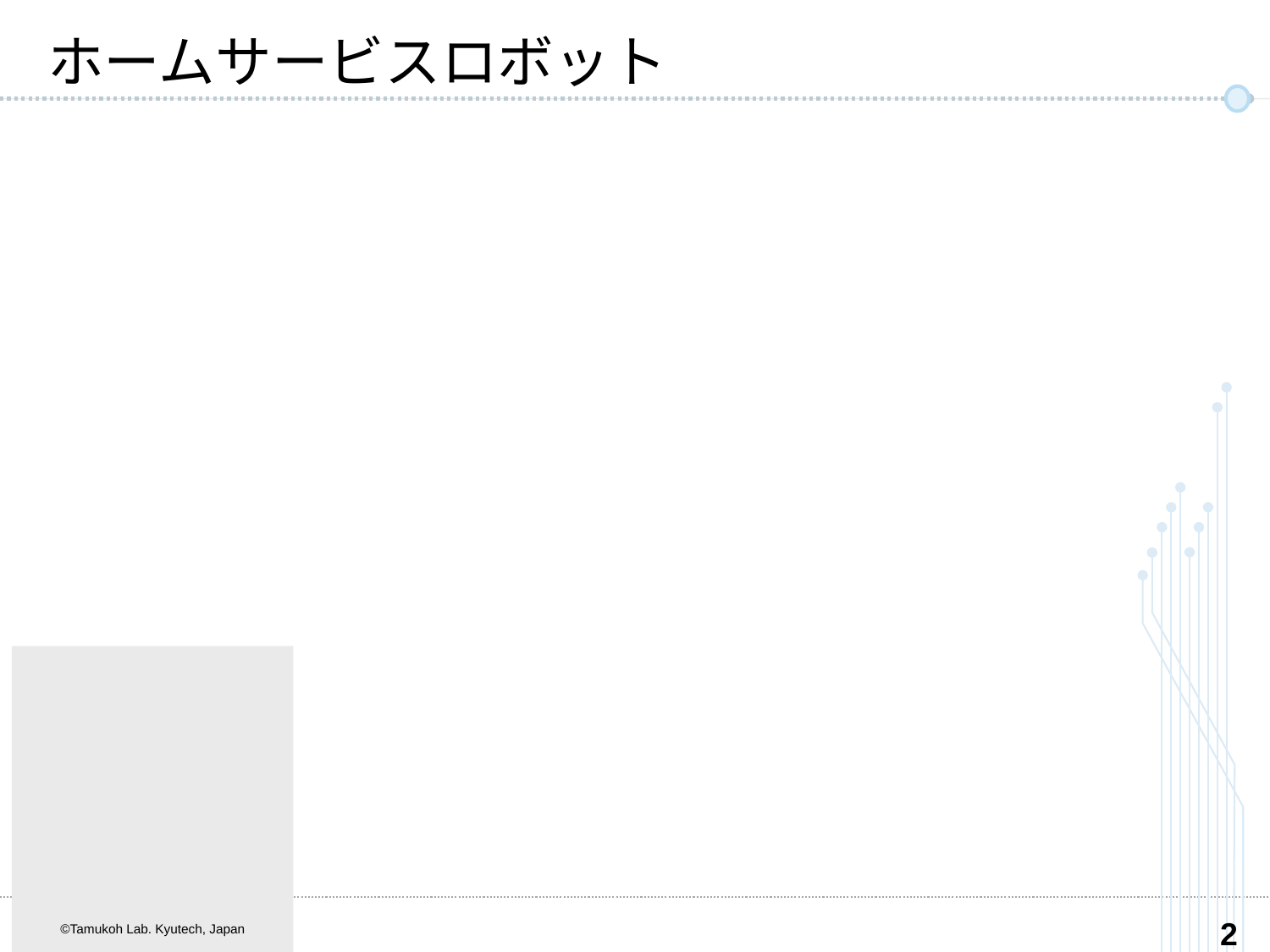

# ホームサービスロボット
©Tamukoh Lab. Kyutech, Japan
2